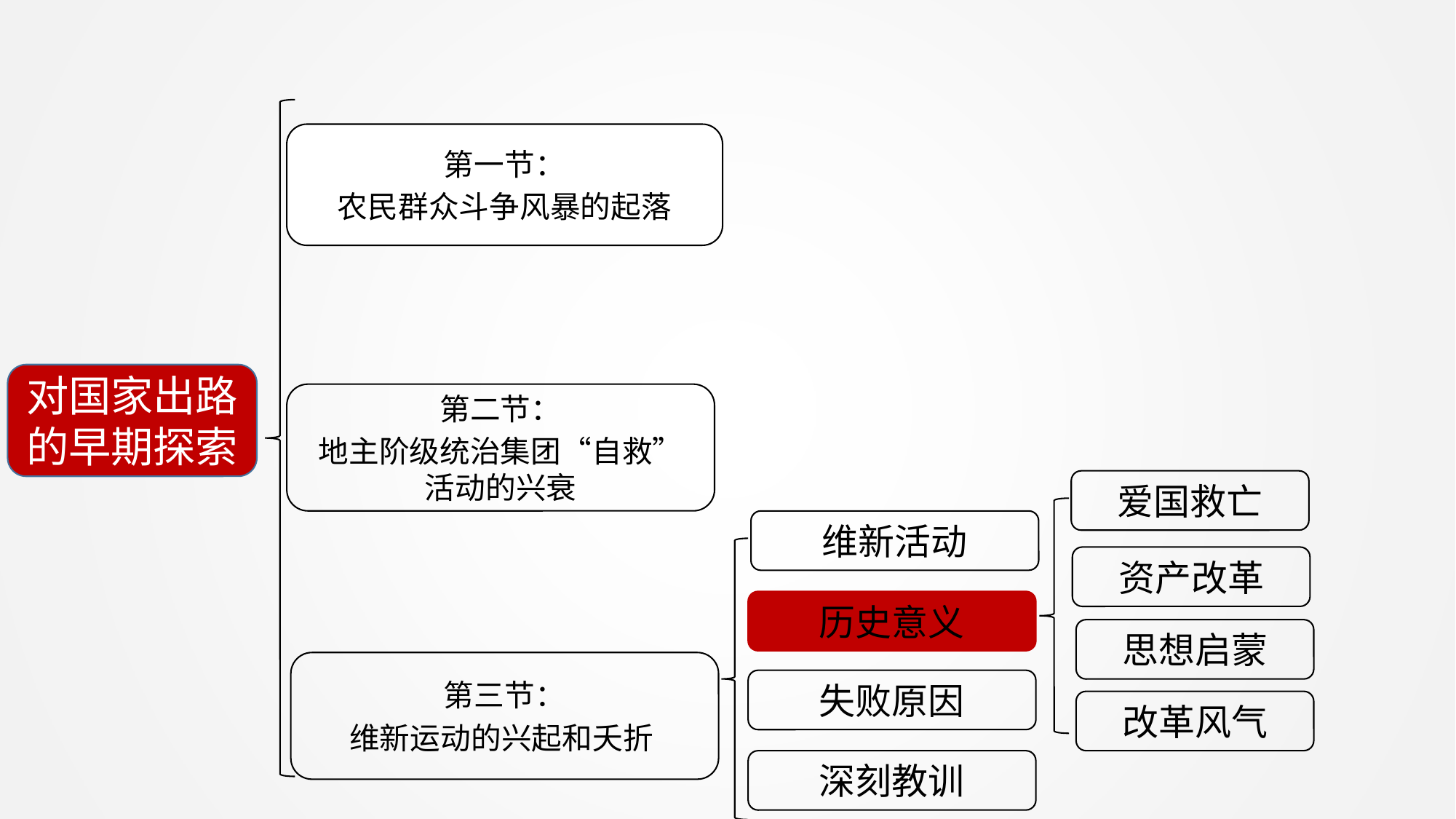

第一节：
农民群众斗争风暴的起落
对国家出路的早期探索
第二节：
地主阶级统治集团“自救”活动的兴衰
爱国救亡

维新活动

资产改革
历史意义
思想启蒙
第三节：
维新运动的兴起和夭折
失败原因
改革风气
深刻教训